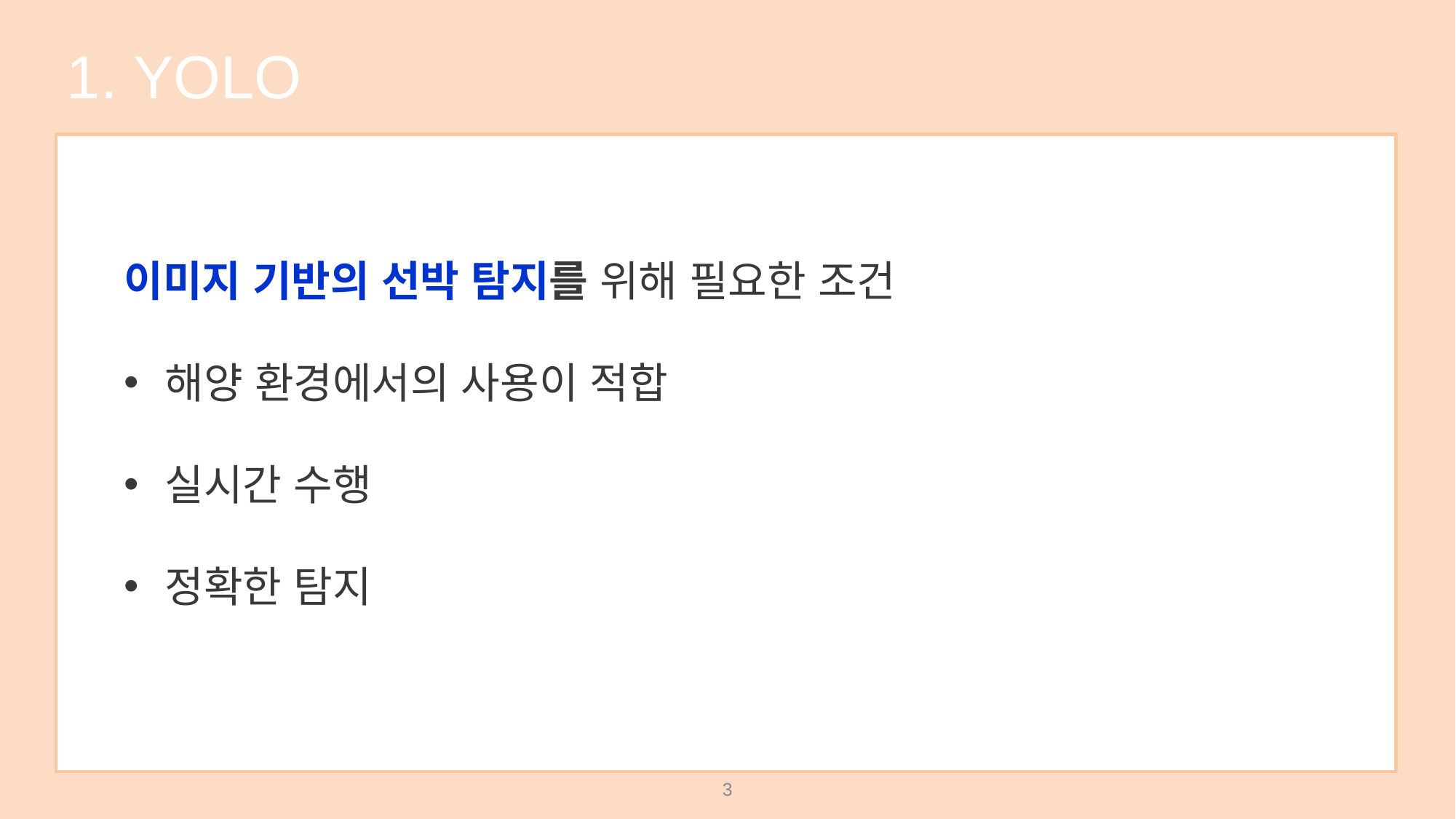

1. YOLO

이미지 기반의 선박 탐지를 위해 필요한 조건
해양 환경에서의 사용이 적합
실시간 수행
정확한 탐지
3